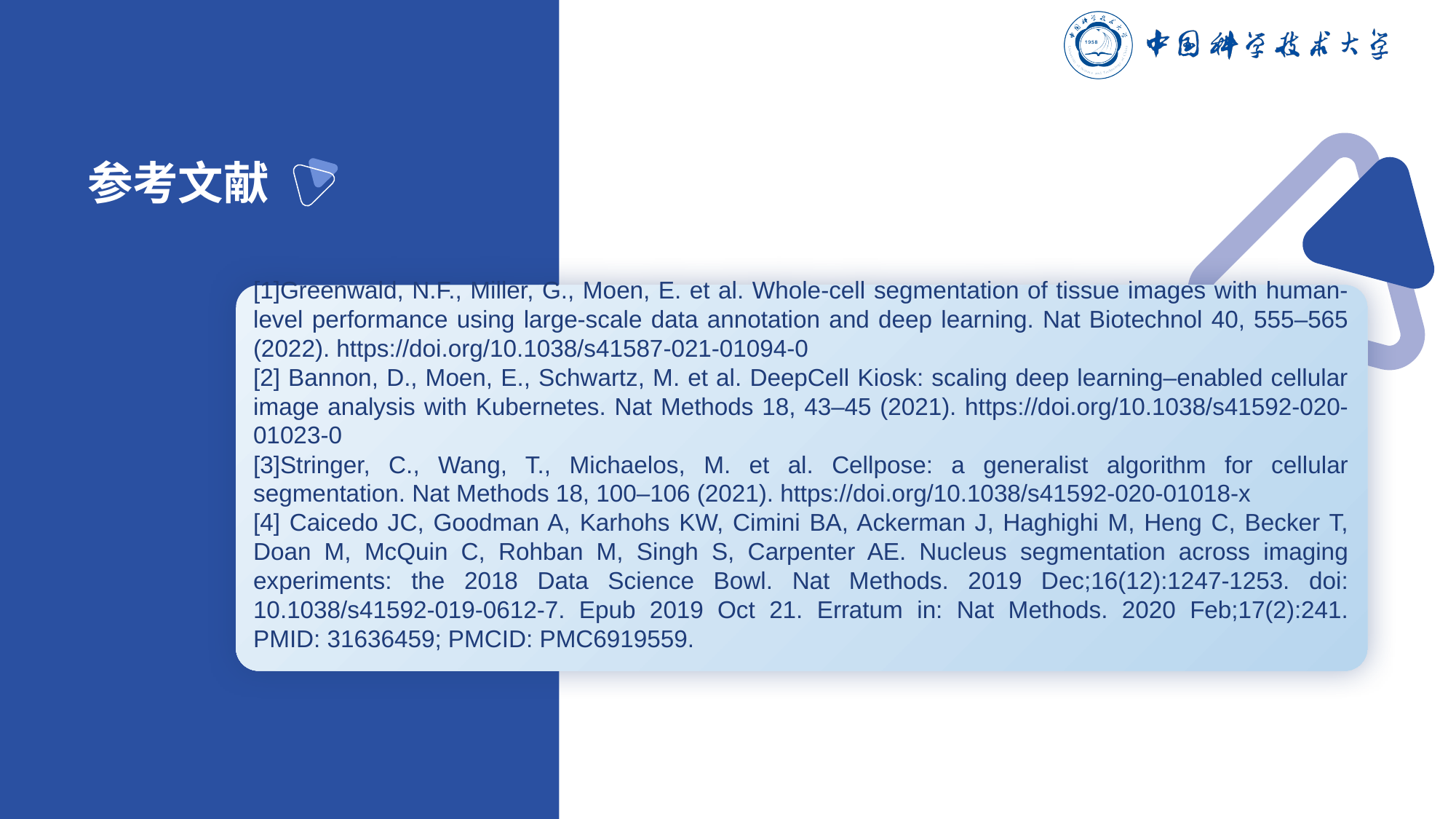

参考文献

[1]Greenwald, N.F., Miller, G., Moen, E. et al. Whole-cell segmentation of tissue images with human-level performance using large-scale data annotation and deep learning. Nat Biotechnol 40, 555–565 (2022). https://doi.org/10.1038/s41587-021-01094-0
[2] Bannon, D., Moen, E., Schwartz, M. et al. DeepCell Kiosk: scaling deep learning–enabled cellular image analysis with Kubernetes. Nat Methods 18, 43–45 (2021). https://doi.org/10.1038/s41592-020-01023-0
[3]Stringer, C., Wang, T., Michaelos, M. et al. Cellpose: a generalist algorithm for cellular segmentation. Nat Methods 18, 100–106 (2021). https://doi.org/10.1038/s41592-020-01018-x
[4] Caicedo JC, Goodman A, Karhohs KW, Cimini BA, Ackerman J, Haghighi M, Heng C, Becker T, Doan M, McQuin C, Rohban M, Singh S, Carpenter AE. Nucleus segmentation across imaging experiments: the 2018 Data Science Bowl. Nat Methods. 2019 Dec;16(12):1247-1253. doi: 10.1038/s41592-019-0612-7. Epub 2019 Oct 21. Erratum in: Nat Methods. 2020 Feb;17(2):241. PMID: 31636459; PMCID: PMC6919559.